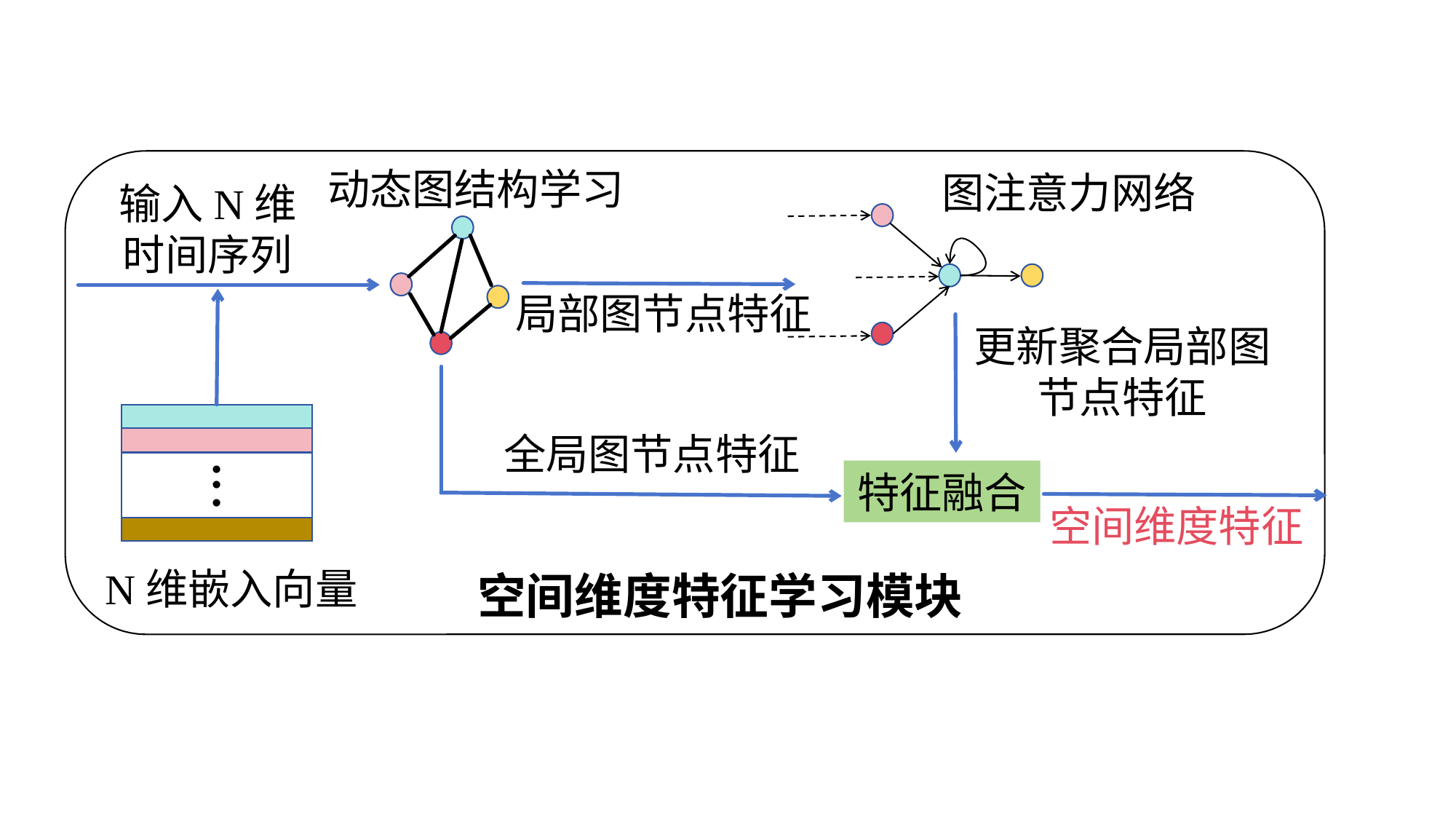

Spatial Features
动态图结构学习
图注意力网络
输入N维时间序列

局部图节点特征

更新聚合局部图节点特征

全局图节点特征

•
•

特征融合
•
•
•
空间维度特征
•

N维嵌入向量
空间维度特征学习模块